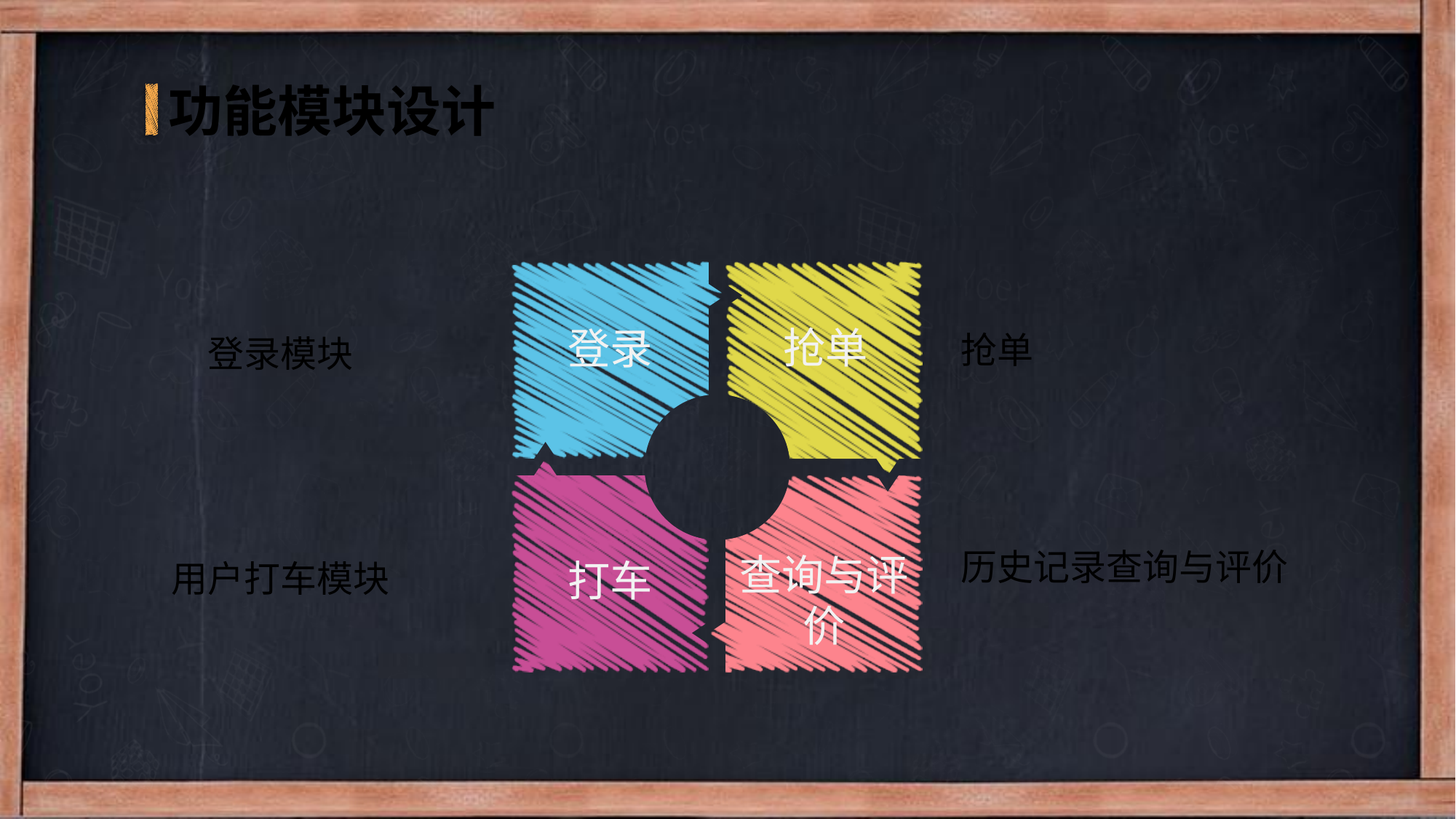

功能模块设计

登录

抢单

打车

查询与评价
抢单
登录模块
历史记录查询与评价
用户打车模块